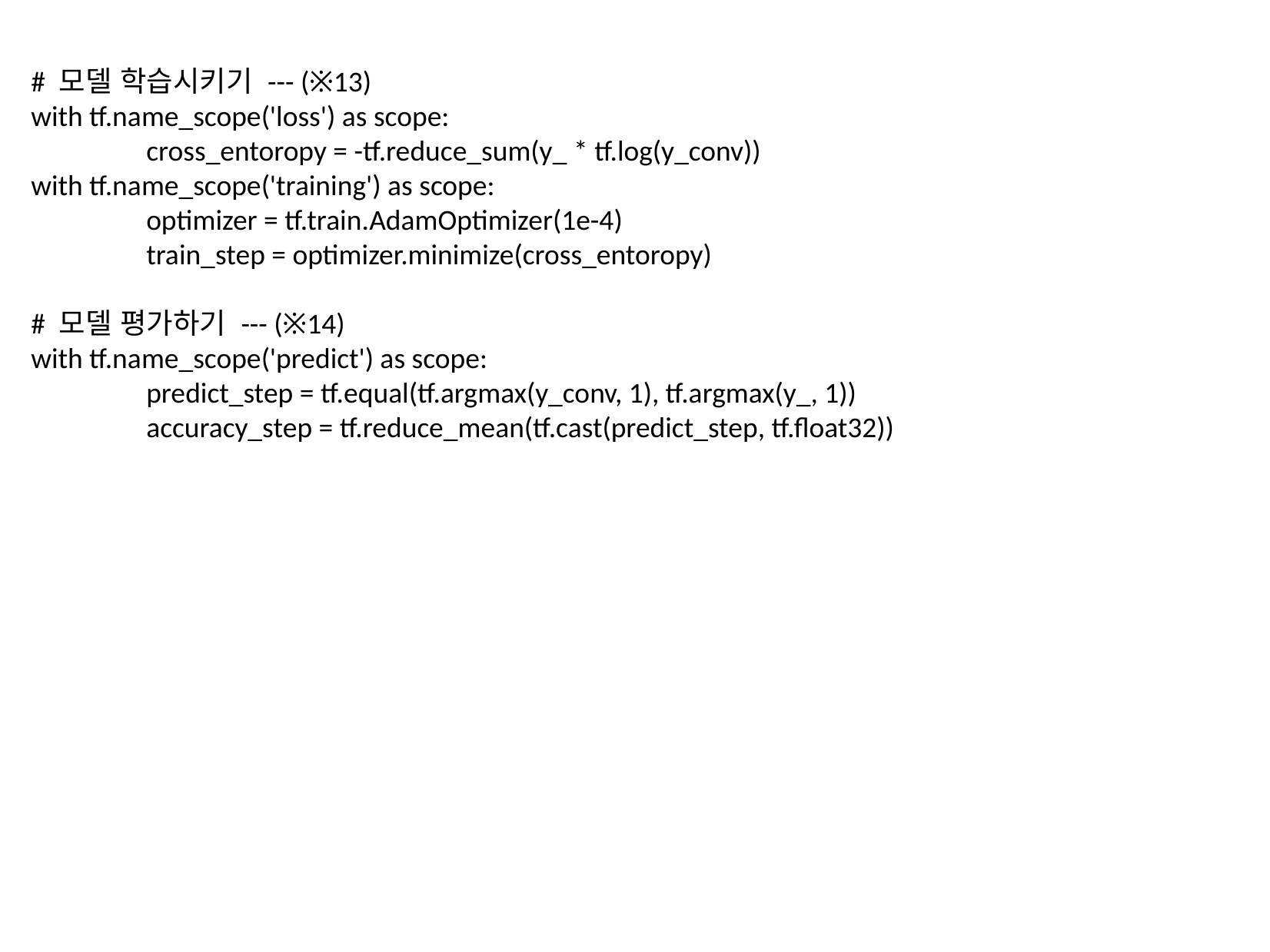

# 모델 학습시키기 --- (※13)
with tf.name_scope('loss') as scope:
	cross_entoropy = -tf.reduce_sum(y_ * tf.log(y_conv))
with tf.name_scope('training') as scope:
	optimizer = tf.train.AdamOptimizer(1e-4)
	train_step = optimizer.minimize(cross_entoropy)

# 모델 평가하기 --- (※14)
with tf.name_scope('predict') as scope:
	predict_step = tf.equal(tf.argmax(y_conv, 1), tf.argmax(y_, 1))
	accuracy_step = tf.reduce_mean(tf.cast(predict_step, tf.float32))